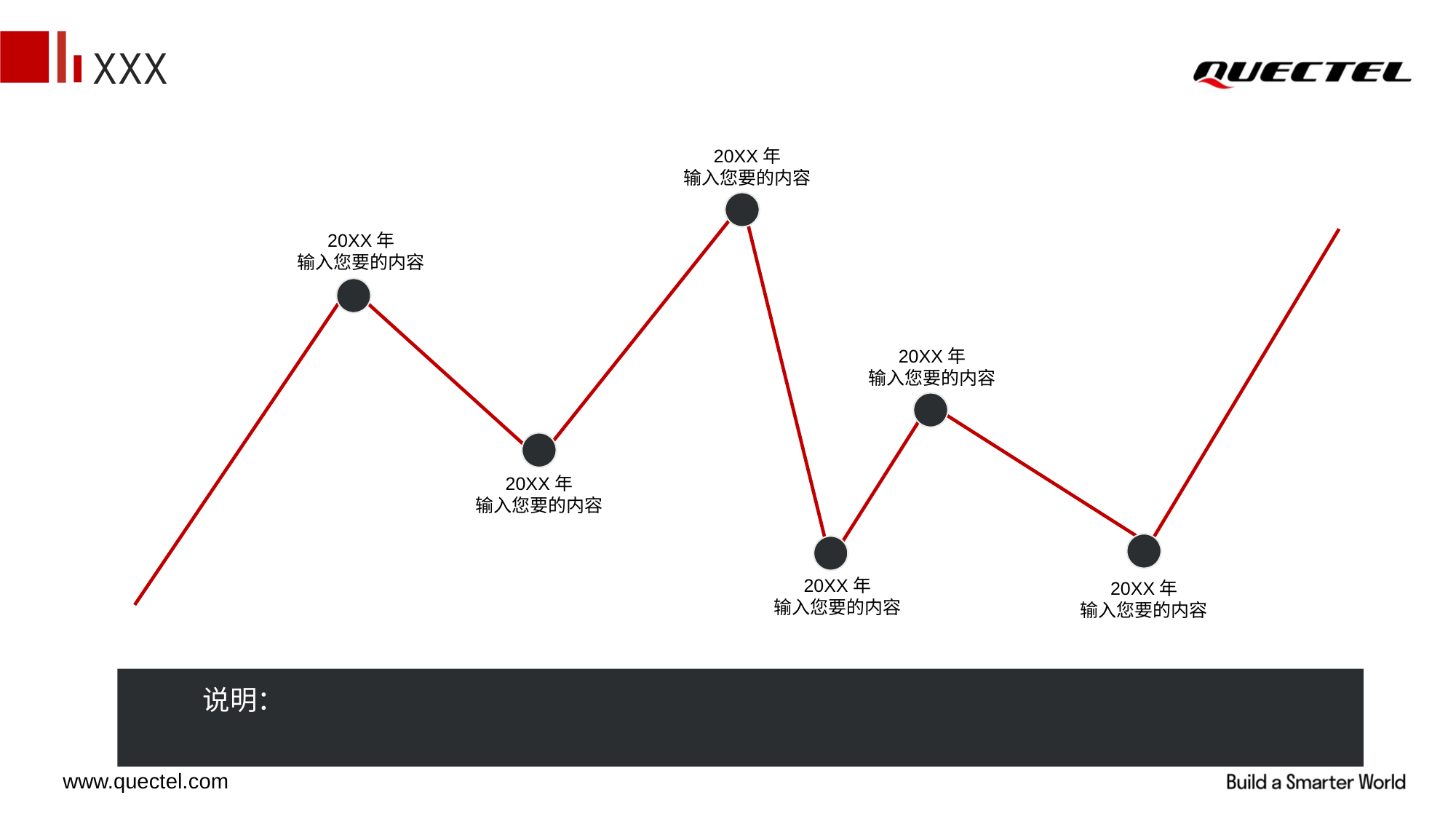

XXX

20XX年
输入您要的内容

20XX年
输入您要的内容

20XX年
输入您要的内容

20XX年
输入您要的内容

20XX年
输入您要的内容
20XX年
输入您要的内容

说明：